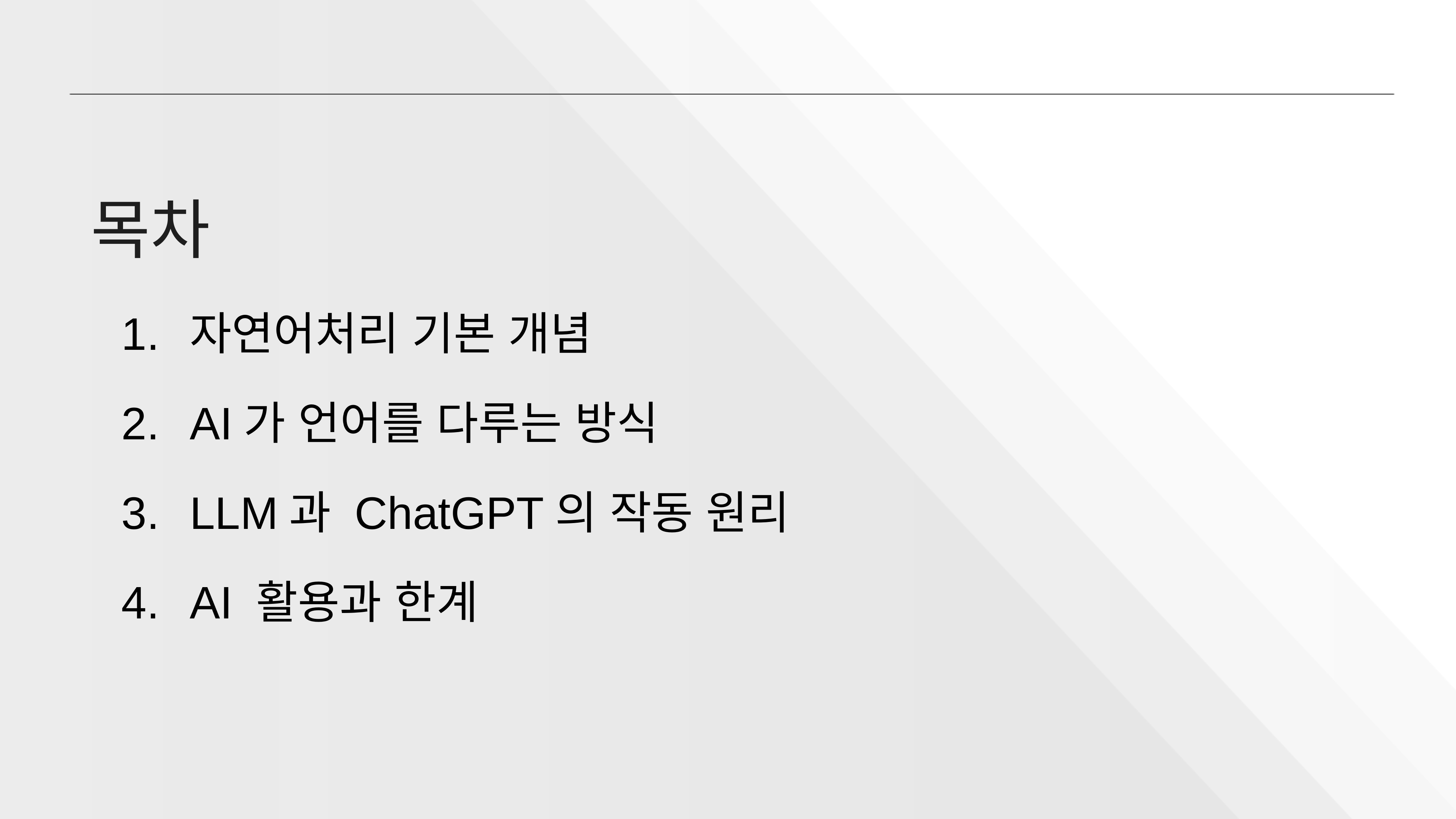

목차
자연어처리 기본 개념
AI가 언어를 다루는 방식
LLM과 ChatGPT의 작동 원리
AI 활용과 한계